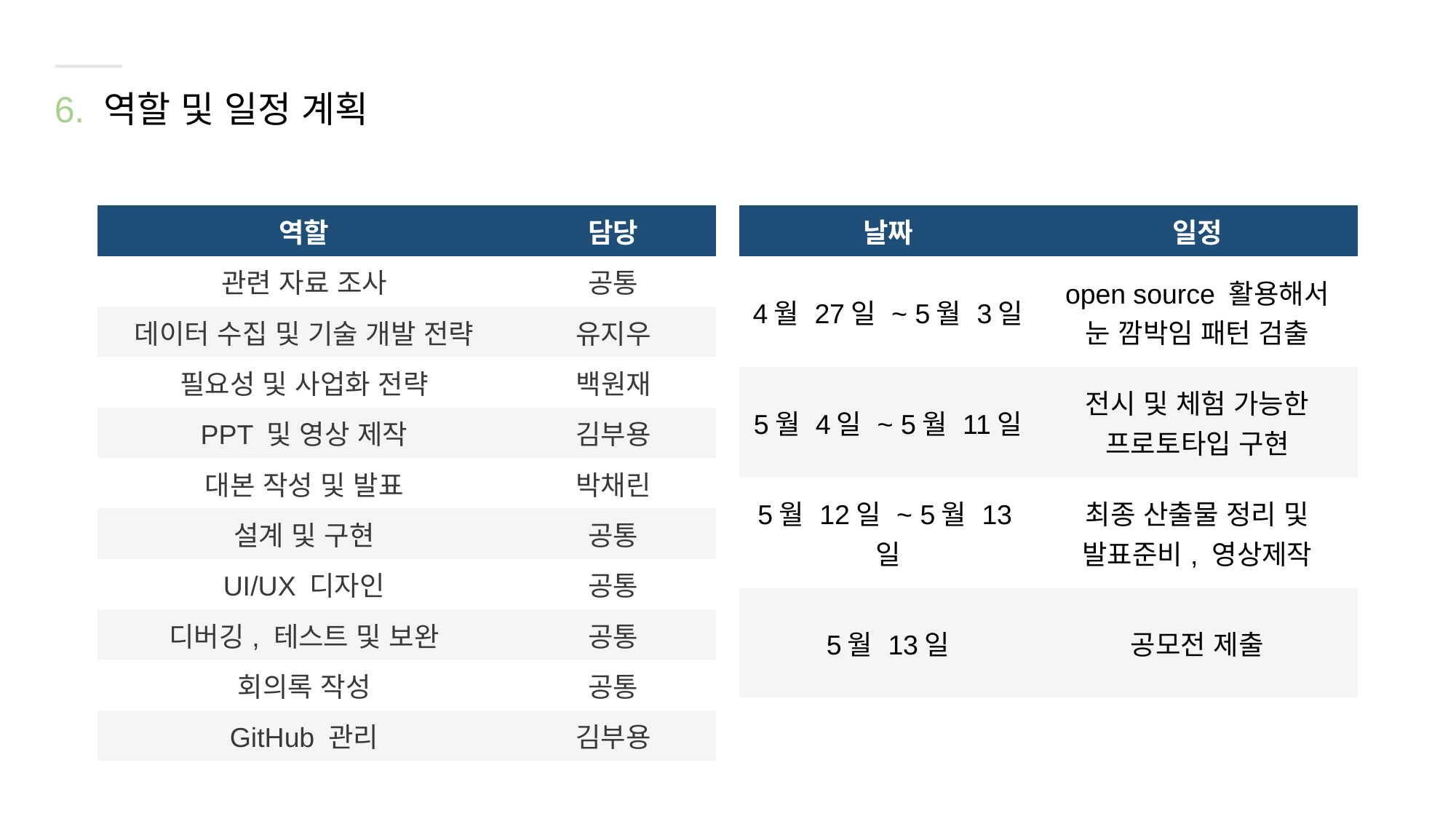

6. 역할 및 일정 계획
| 역할 | 담당 |
| --- | --- |
| 관련 자료 조사 | 공통 |
| 데이터 수집 및 기술 개발 전략 | 유지우 |
| 필요성 및 사업화 전략 | 백원재 |
| PPT 및 영상 제작 | 김부용 |
| 대본 작성 및 발표 | 박채린 |
| 설계 및 구현 | 공통 |
| UI/UX 디자인 | 공통 |
| 디버깅, 테스트 및 보완 | 공통 |
| 회의록 작성 | 공통 |
| GitHub 관리 | 김부용 |
| 날짜 | 일정 |
| --- | --- |
| 4월 27일 ~ 5월 3일 | open source 활용해서 눈 깜박임 패턴 검출 |
| 5월 4일 ~ 5월 11일 | 전시 및 체험 가능한 프로토타입 구현 |
| 5월 12일 ~ 5월 13일 | 최종 산출물 정리 및 발표준비, 영상제작 |
| 5월 13일 | 공모전 제출 |